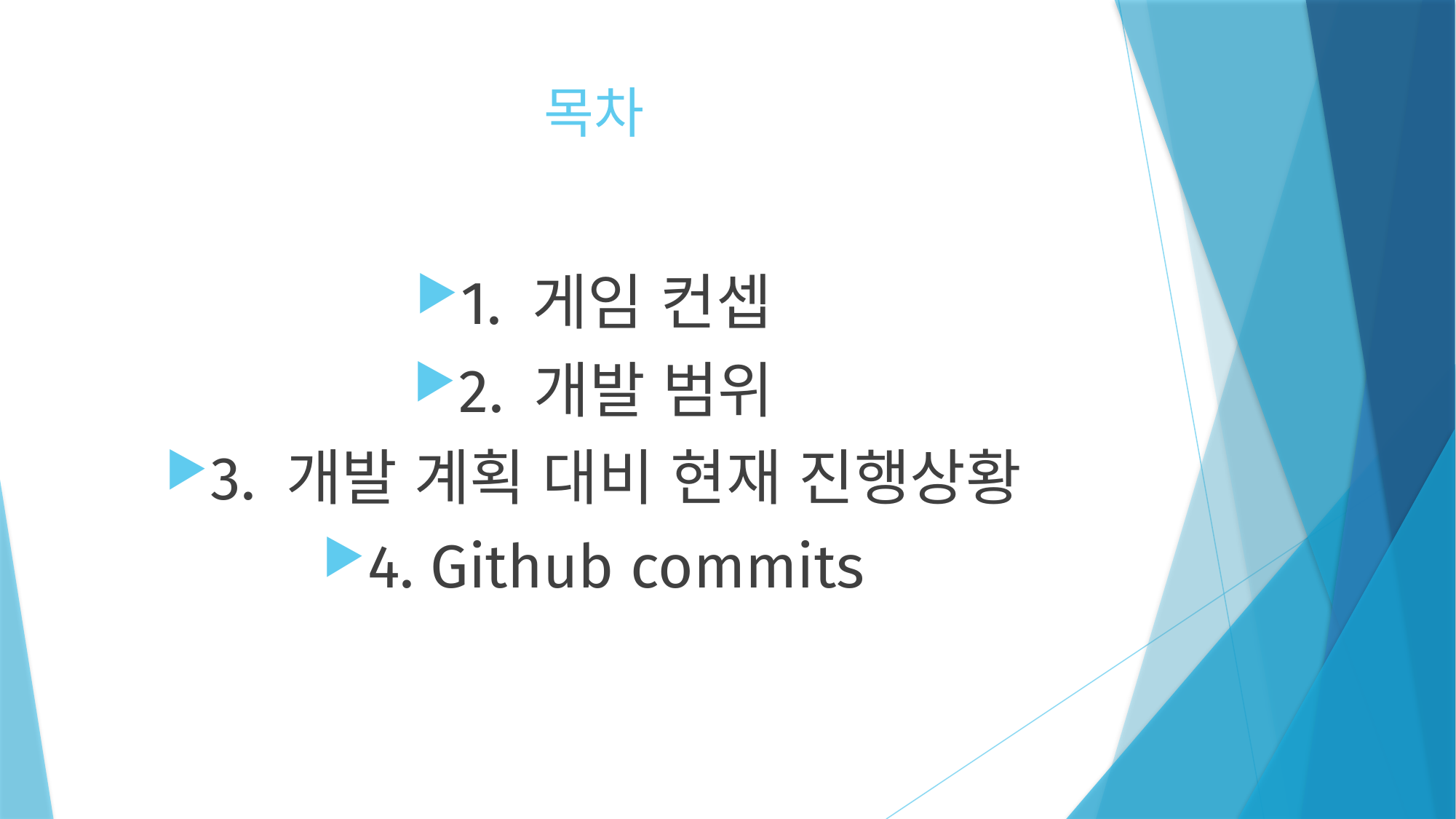

# 목차
1. 게임 컨셉
2. 개발 범위
3. 개발 계획 대비 현재 진행상황
4. Github commits